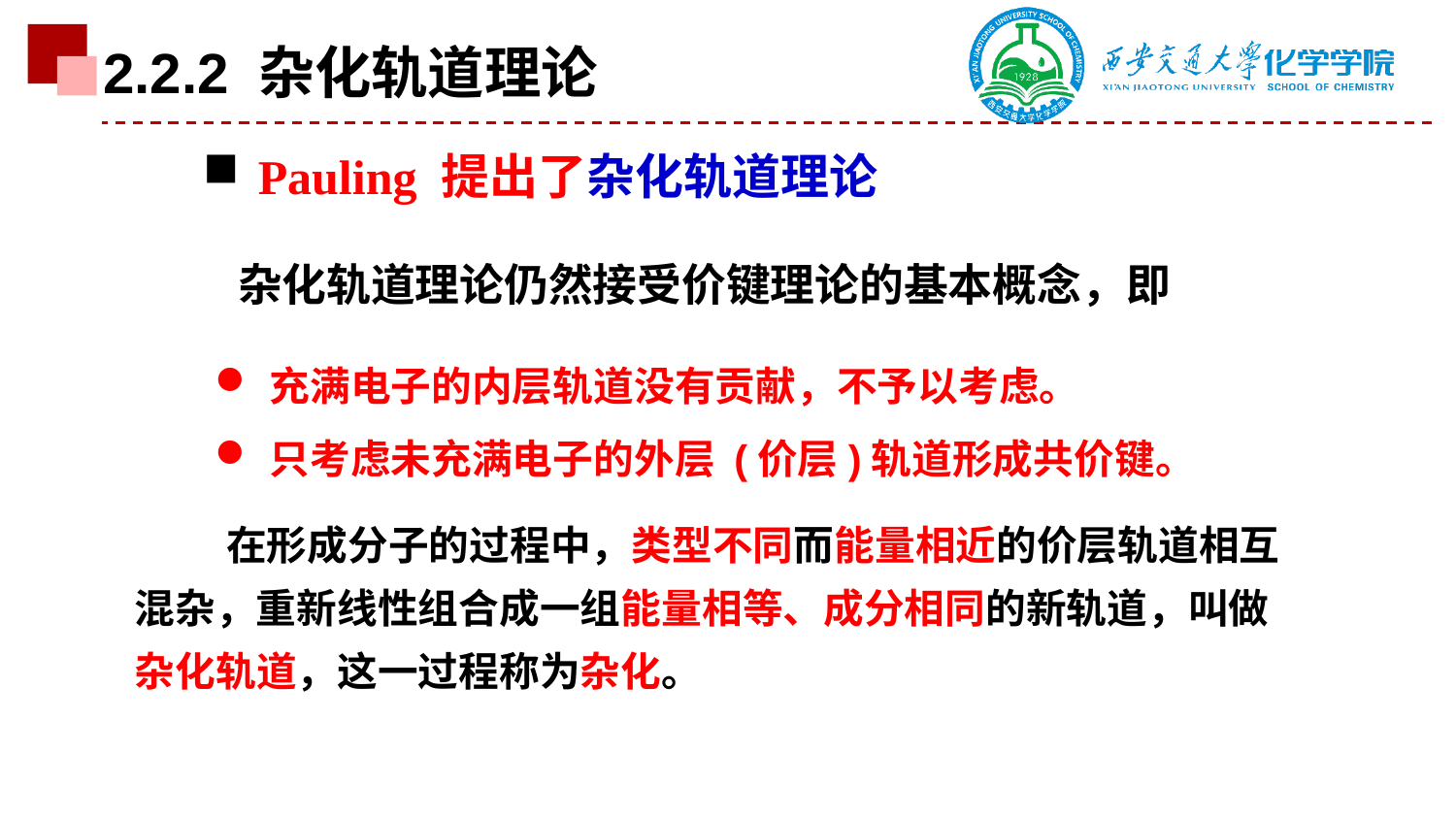

2.2.2 杂化轨道理论
Pauling 提出了杂化轨道理论
杂化轨道理论仍然接受价键理论的基本概念，即
充满电子的内层轨道没有贡献，不予以考虑。
只考虑未充满电子的外层 (价层)轨道形成共价键。
 在形成分子的过程中，类型不同而能量相近的价层轨道相互混杂，重新线性组合成一组能量相等、成分相同的新轨道，叫做杂化轨道，这一过程称为杂化。